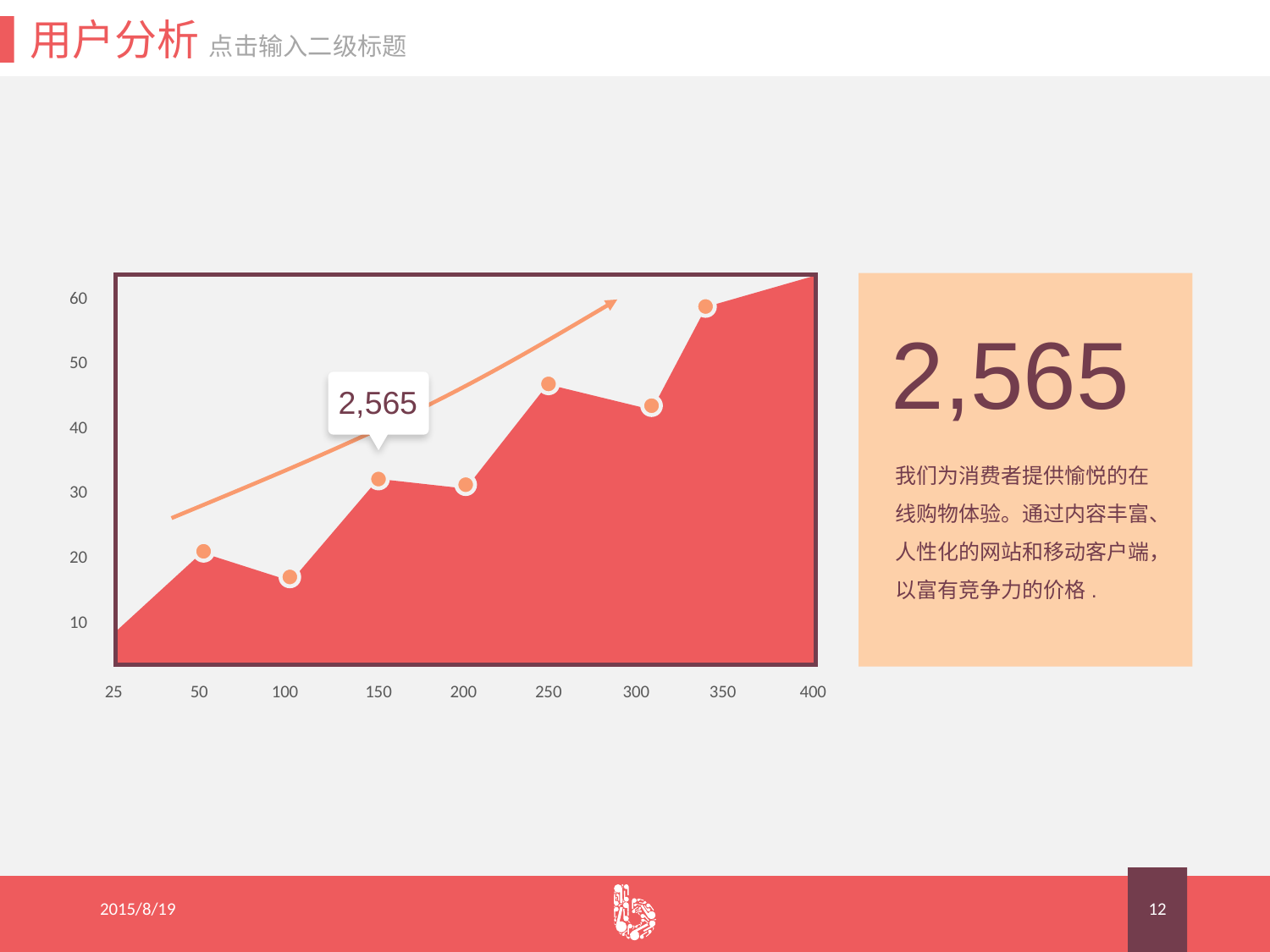

用户分析 点击输入二级标题

60
50
40
30
20
10

2,565
我们为消费者提供愉悦的在线购物体验。通过内容丰富、人性化的网站和移动客户端，以富有竞争力的价格.

2,565

25
50
100
150
200
250
300
350
400
2015/8/19
12